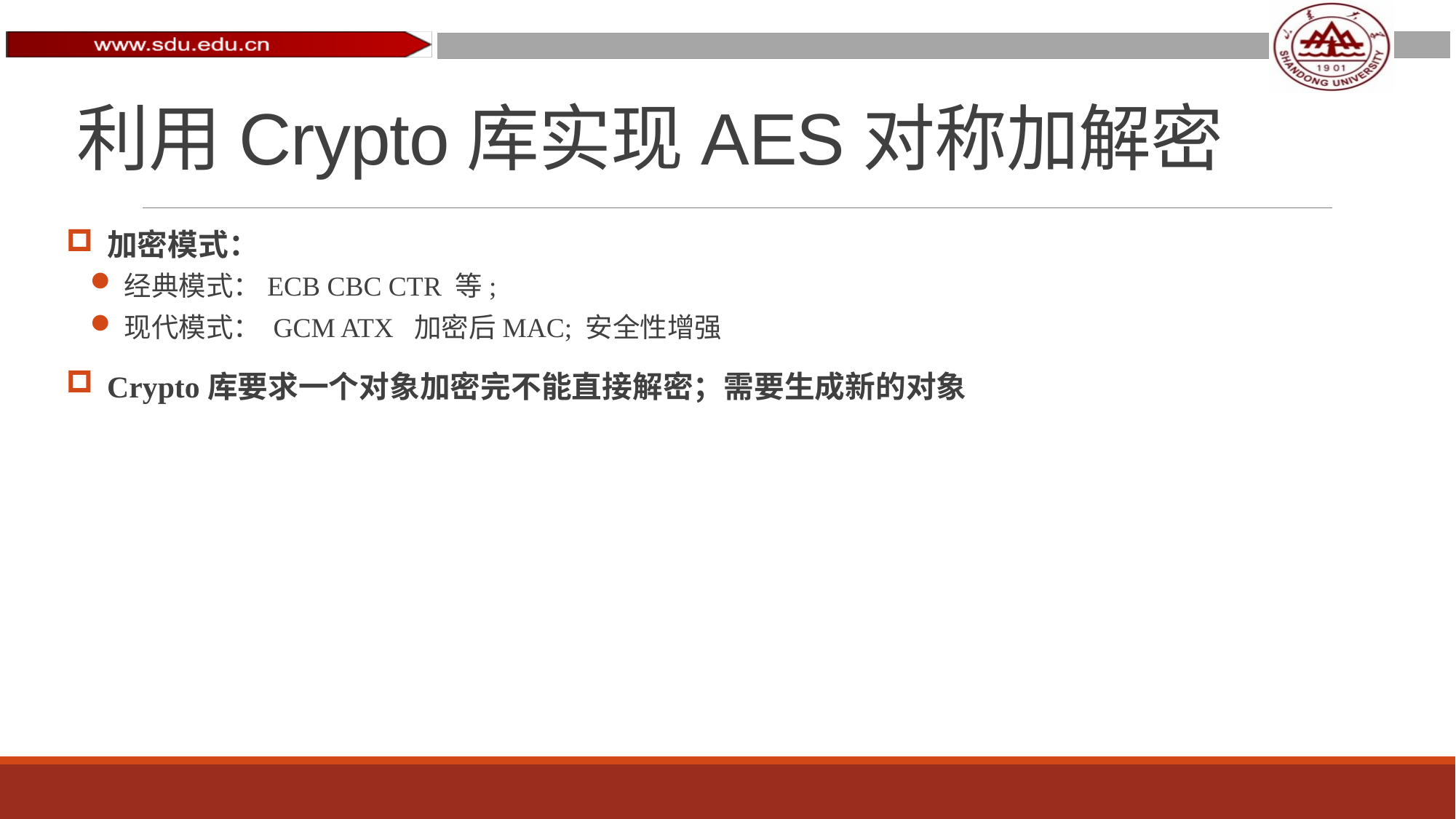

# 利用Crypto库实现AES对称加解密
加密模式：
经典模式：ECB CBC CTR 等;
现代模式： GCM ATX  加密后MAC; 安全性增强
Crypto库要求一个对象加密完不能直接解密；需要生成新的对象